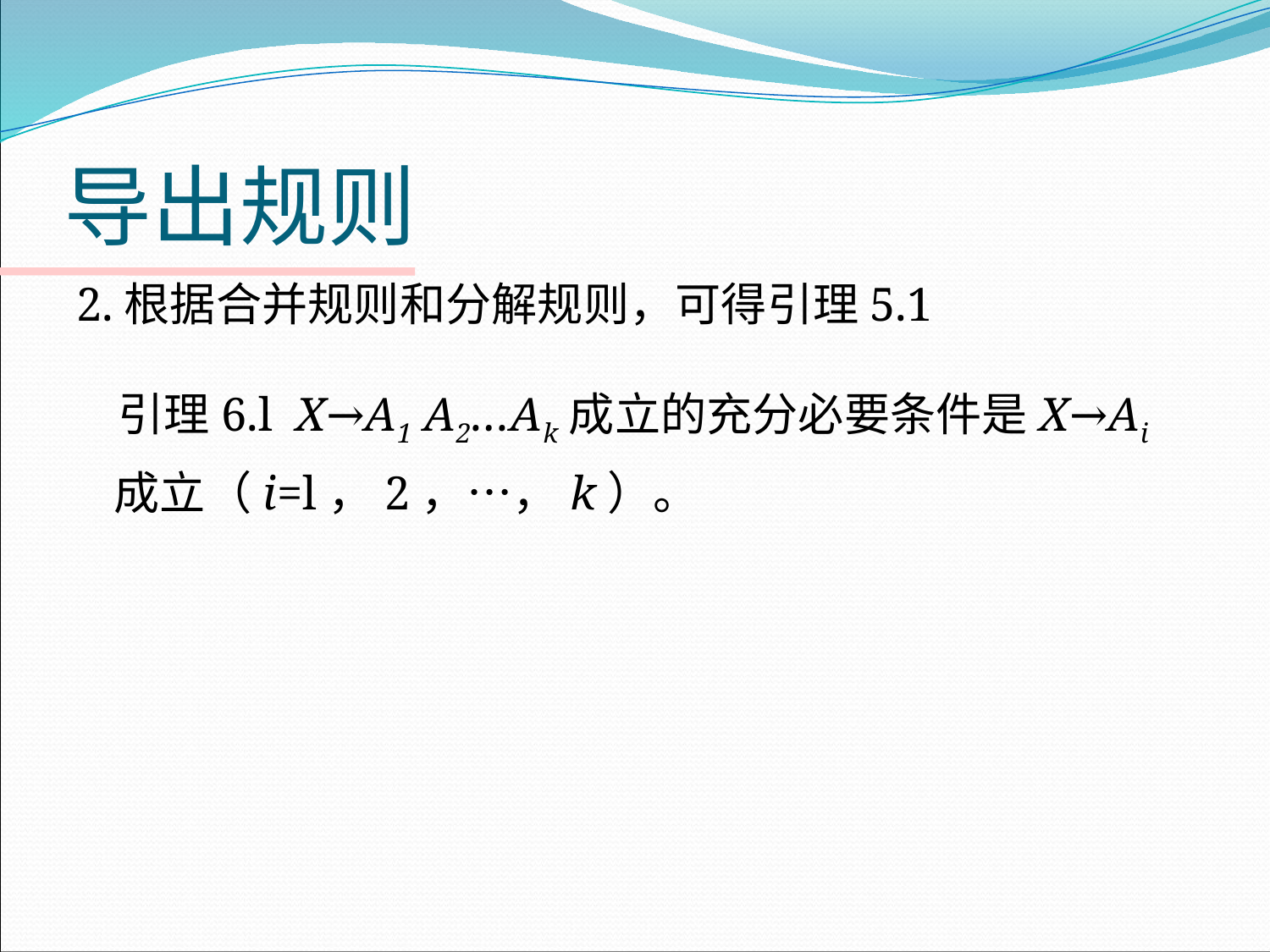

# 导出规则
2.根据合并规则和分解规则，可得引理5.1
   引理6.l  X→A1 A2…Ak成立的充分必要条件是X→Ai成立（i=l，2，…，k）。

601